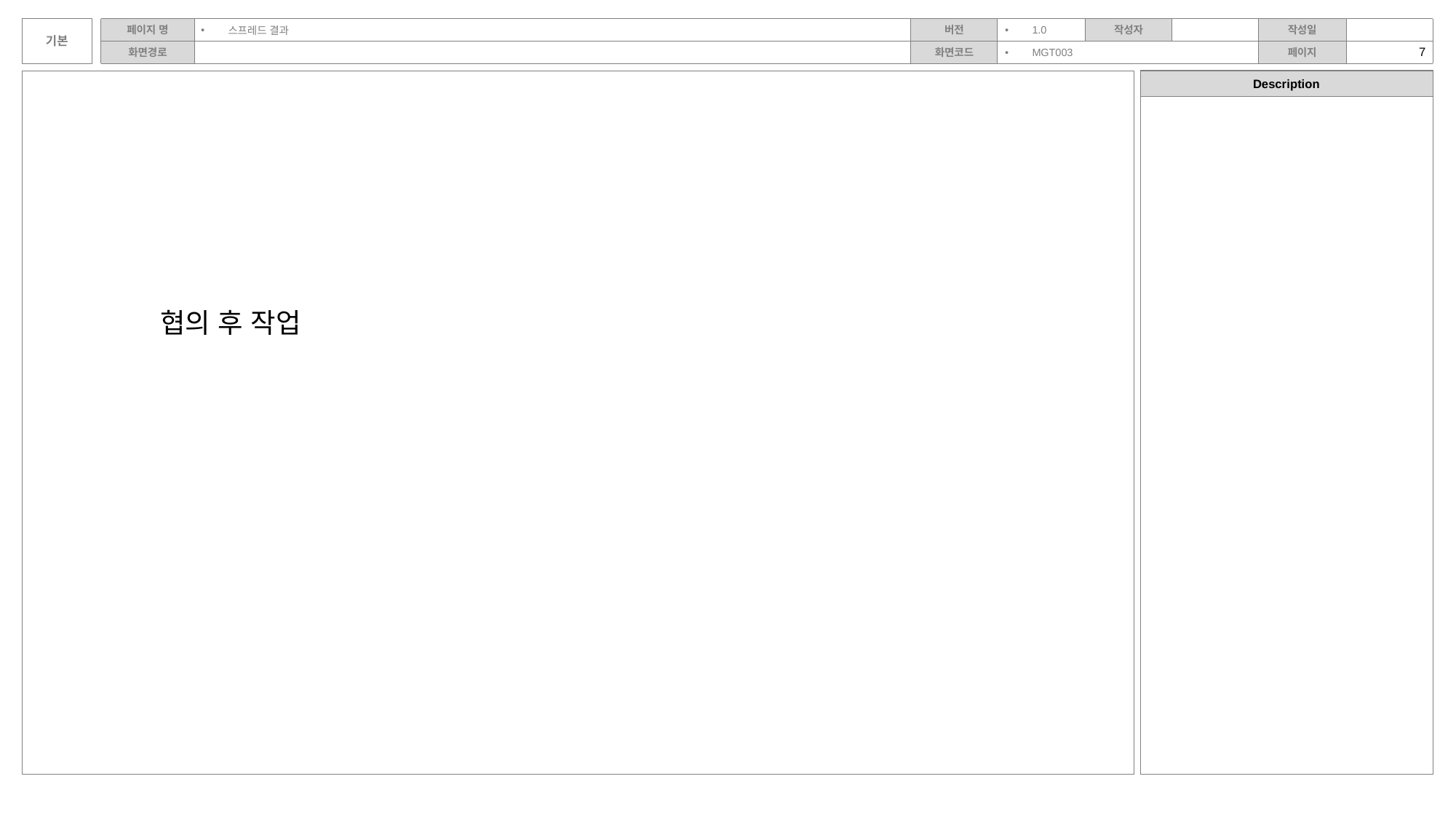

1.0

스프레드 결과

MGT003
협의 후 작업